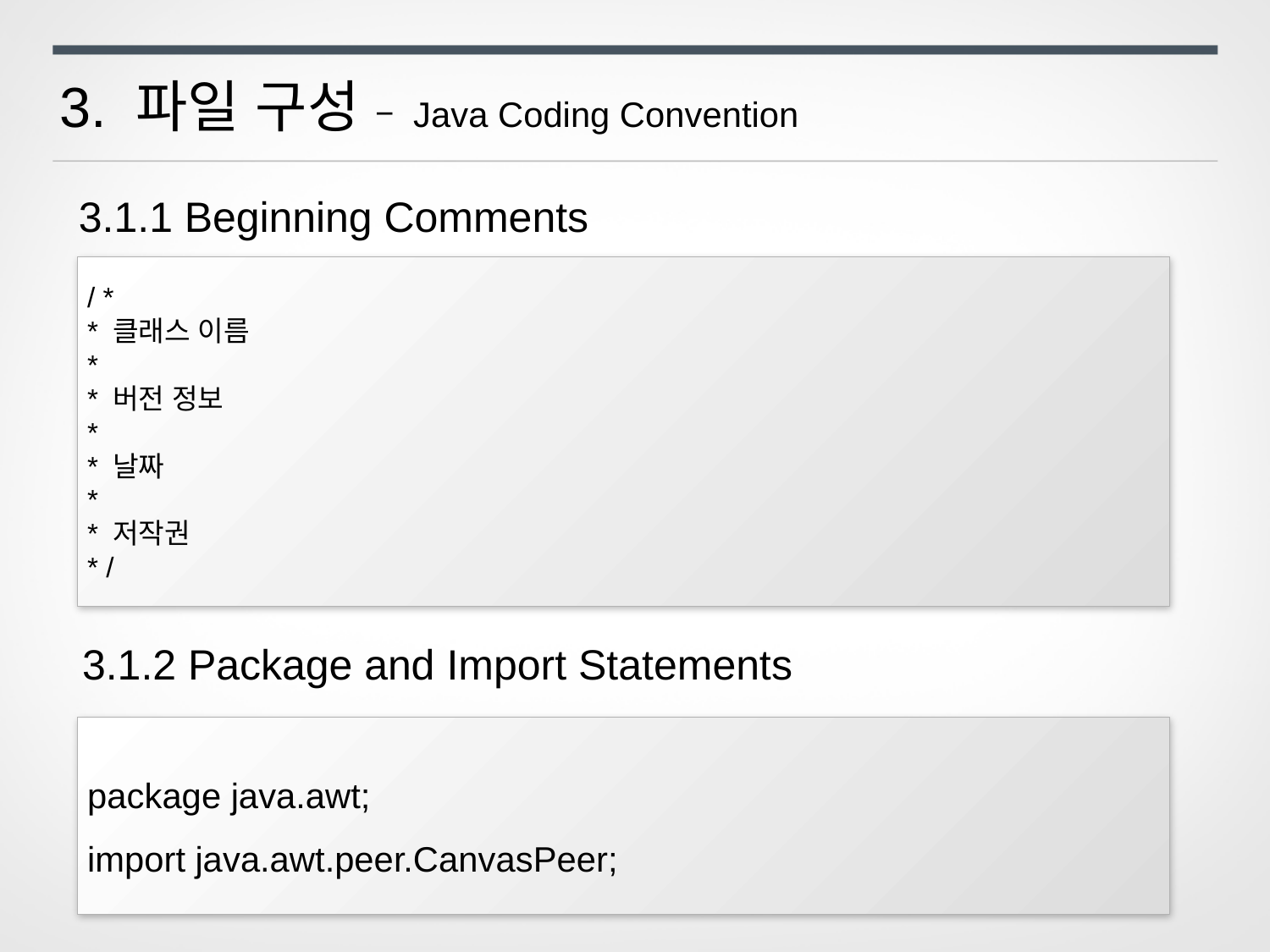

3. 파일 구성 – Java Coding Convention
3.1.1 Beginning Comments
/ *
* 클래스 이름
*
* 버전 정보
*
* 날짜
*
* 저작권
* /
3.1.2 Package and Import Statements
package java.awt;
import java.awt.peer.CanvasPeer;